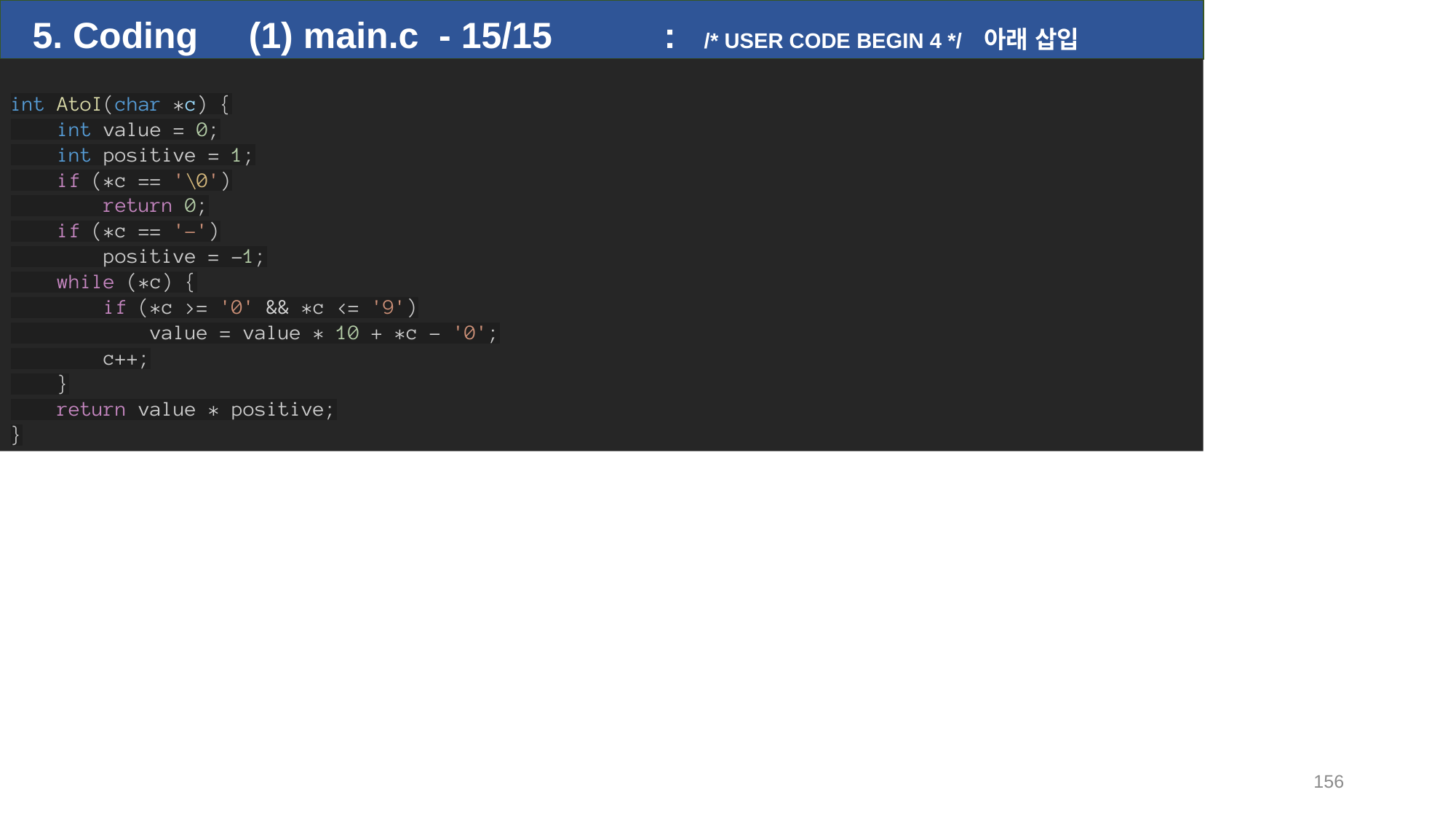

5. Coding     (1) main.c  - 15/15           :  /* USER CODE BEGIN 4 */  아래 삽입
int AtoI(char *c) {
    int value = 0;
    int positive = 1;
    if (*c == '\0')
        return 0;
    if (*c == '-')
        positive = -1;
    while (*c) {
        if (*c >= '0' && *c <= '9')
            value = value * 10 + *c - '0';
        c++;
    }
    return value * positive;
}
156